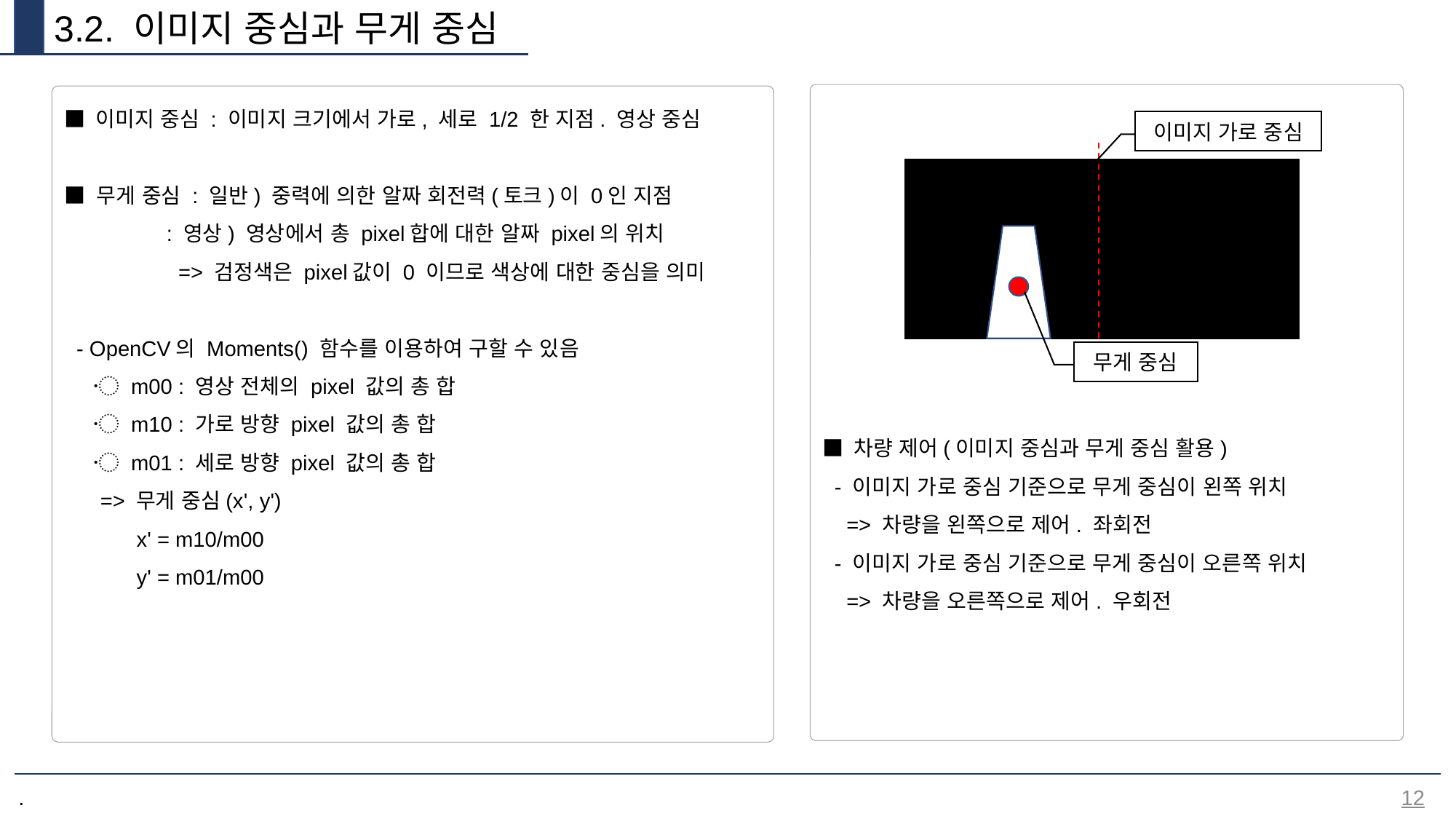

3.2. 이미지 중심과 무게 중심

■ 차량 제어(이미지 중심과 무게 중심 활용)
  - 이미지 가로 중심 기준으로 무게 중심이 왼쪽 위치
    => 차량을 왼쪽으로 제어. 좌회전
  - 이미지 가로 중심 기준으로 무게 중심이 오른쪽 위치
    => 차량을 오른쪽으로 제어. 우회전
■ 이미지 중심 : 이미지 크기에서 가로, 세로 1/2 한 지점. 영상 중심

■ 무게 중심 : 일반) 중력에 의한 알짜 회전력(토크)이 0인 지점
                 : 영상) 영상에서 총 pixel합에 대한 알짜 pixel의 위치
                   => 검정색은 pixel값이 0 이므로 색상에 대한 중심을 의미

  - OpenCV의 Moments() 함수를 이용하여 구할 수 있음
    〮 m00 : 영상 전체의 pixel 값의 총 합
    〮 m10 : 가로 방향 pixel 값의 총 합
    〮 m01 : 세로 방향 pixel 값의 총 합
      => 무게 중심(x', y')
            x' = m10/m00
            y' = m01/m00

이미지 가로 중심

무게 중심
12
.